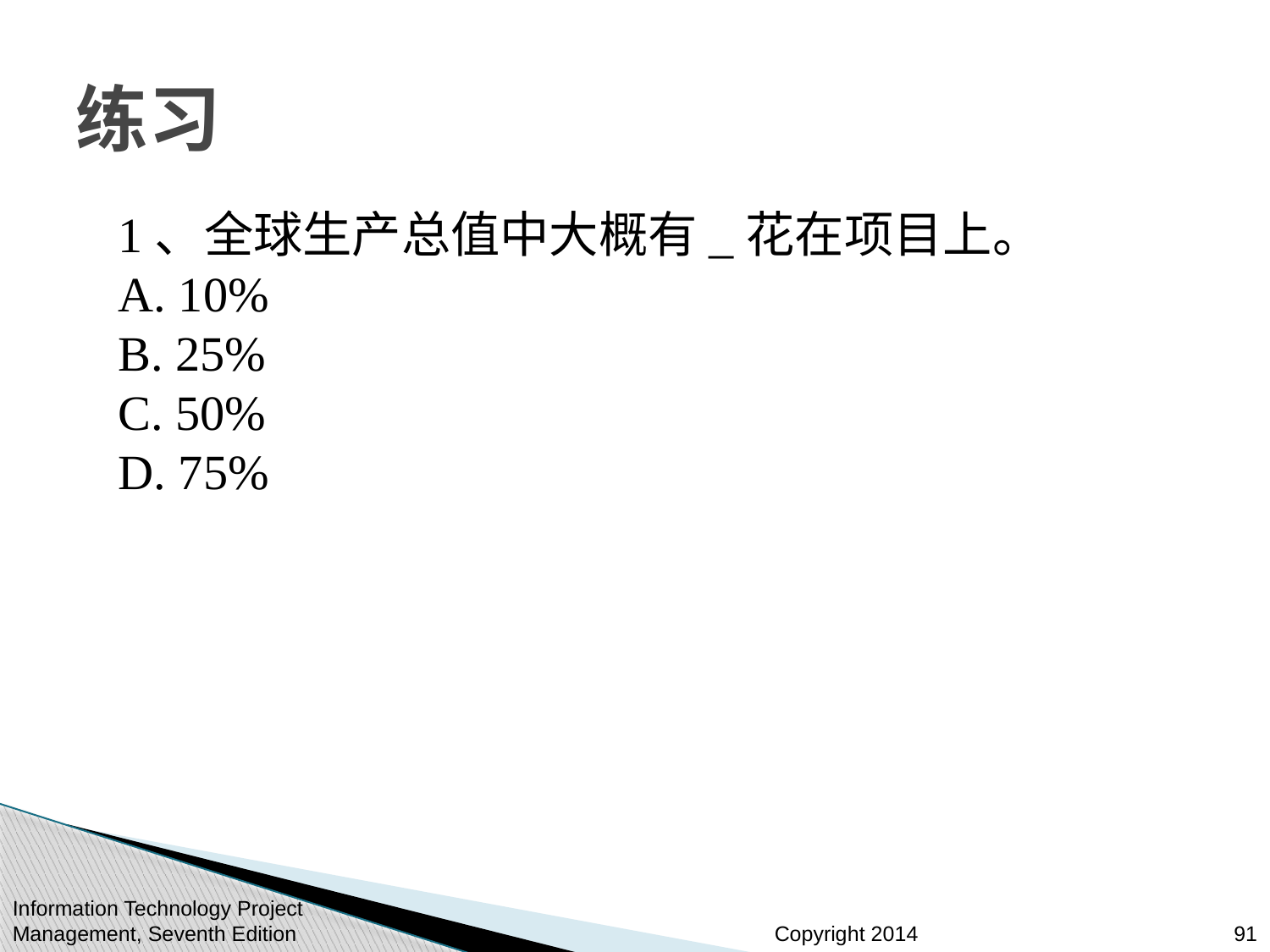

# 练习
1、全球生产总值中大概有_花在项目上。
A. 10%
B. 25%
C. 50%
D. 75%
Information Technology Project Management, Seventh Edition
91